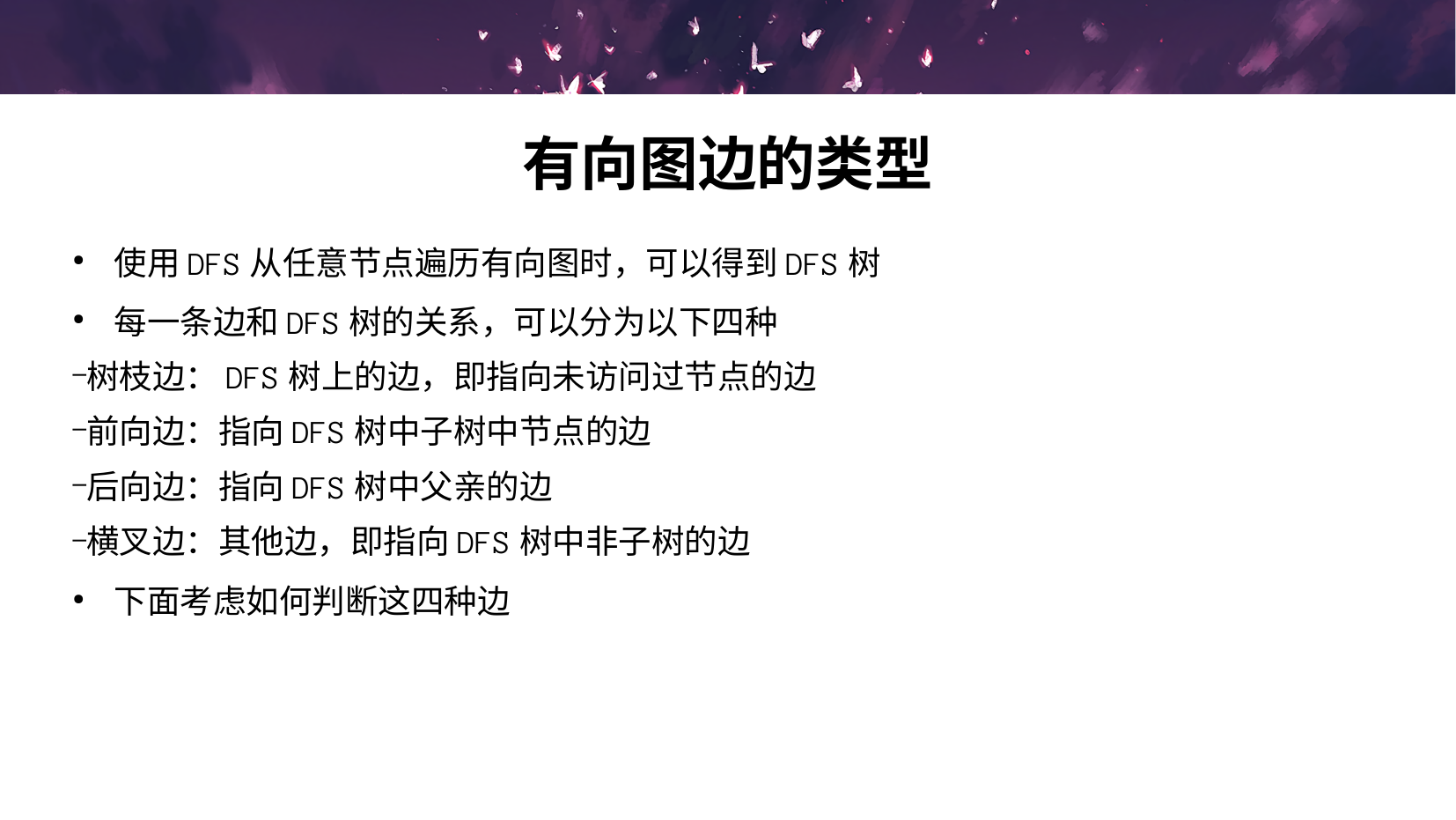

# 有向图边的类型
使用DFS从任意节点遍历有向图时，可以得到DFS树
每一条边和DFS树的关系，可以分为以下四种
树枝边：DFS树上的边，即指向未访问过节点的边
前向边：指向DFS树中子树中节点的边
后向边：指向DFS树中父亲的边
横叉边：其他边，即指向DFS树中非子树的边
下面考虑如何判断这四种边